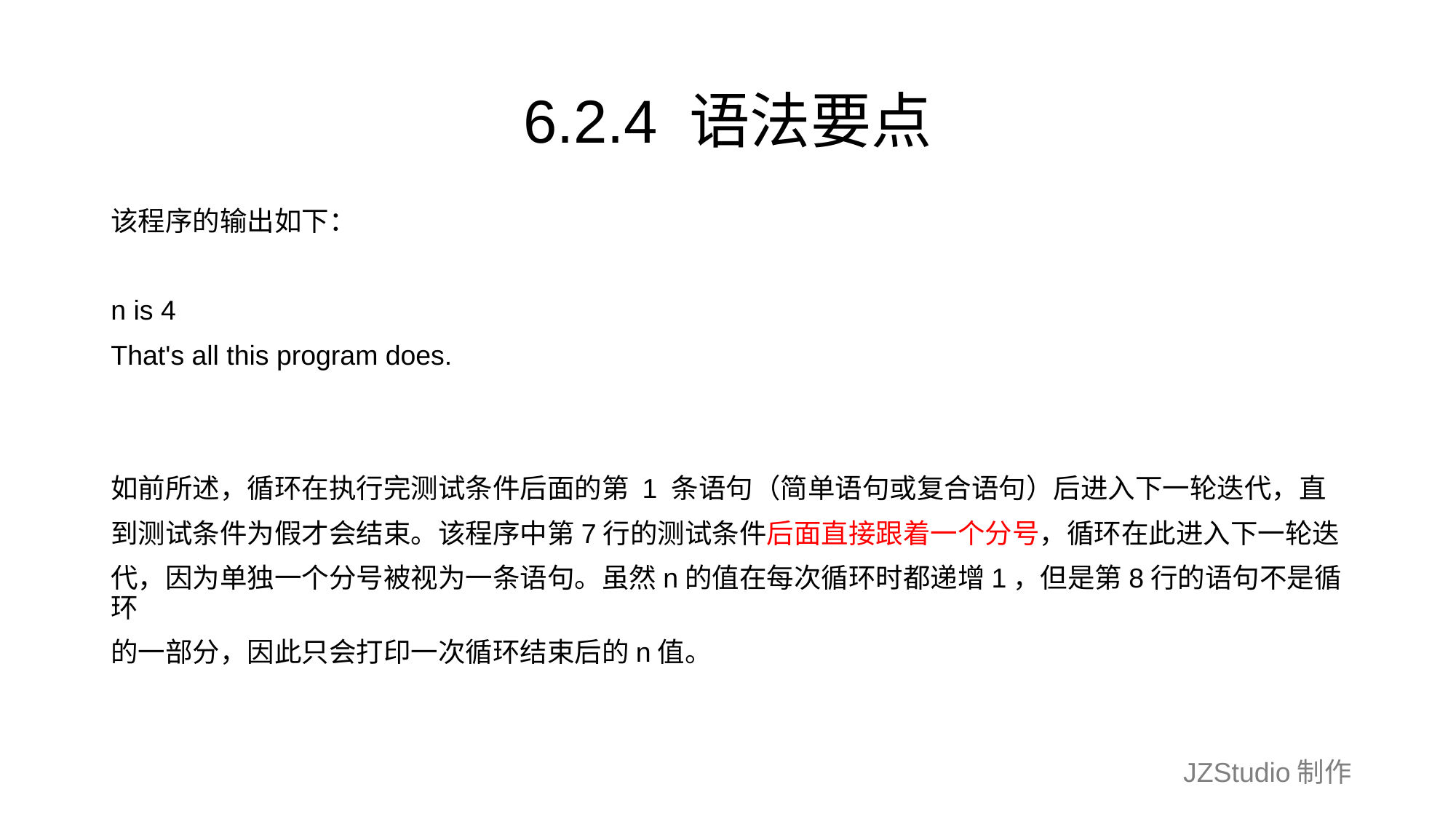

# 6.2.4 语法要点
该程序的输出如下：

n is 4
That's all this program does.

如前所述，循环在执行完测试条件后面的第 1 条语句（简单语句或复合语句）后进入下一轮迭代，直
到测试条件为假才会结束。该程序中第7行的测试条件后面直接跟着一个分号，循环在此进入下一轮迭
代，因为单独一个分号被视为一条语句。虽然n的值在每次循环时都递增1，但是第8行的语句不是循环
的一部分，因此只会打印一次循环结束后的n值。